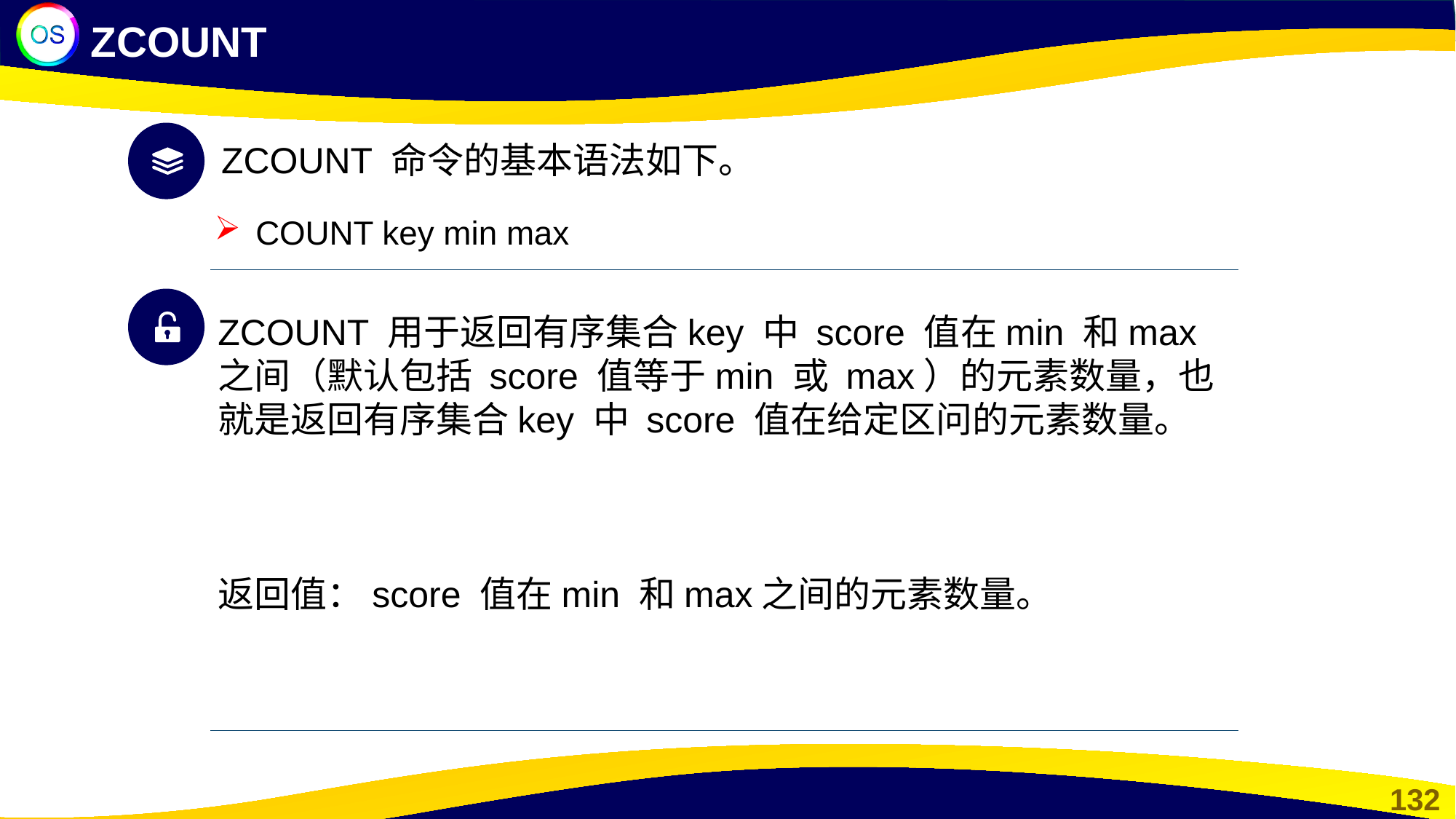

ZCOUNT

ZCOUNT 命令的基本语法如下。

COUNT key min max

ZCOUNT 用于返回有序集合key 中 score 值在min 和max 之间（默认包括 score 值等于min 或 max）的元素数量，也就是返回有序集合key 中 score 值在给定区问的元素数量。

返回值：score 值在min 和max之间的元素数量。